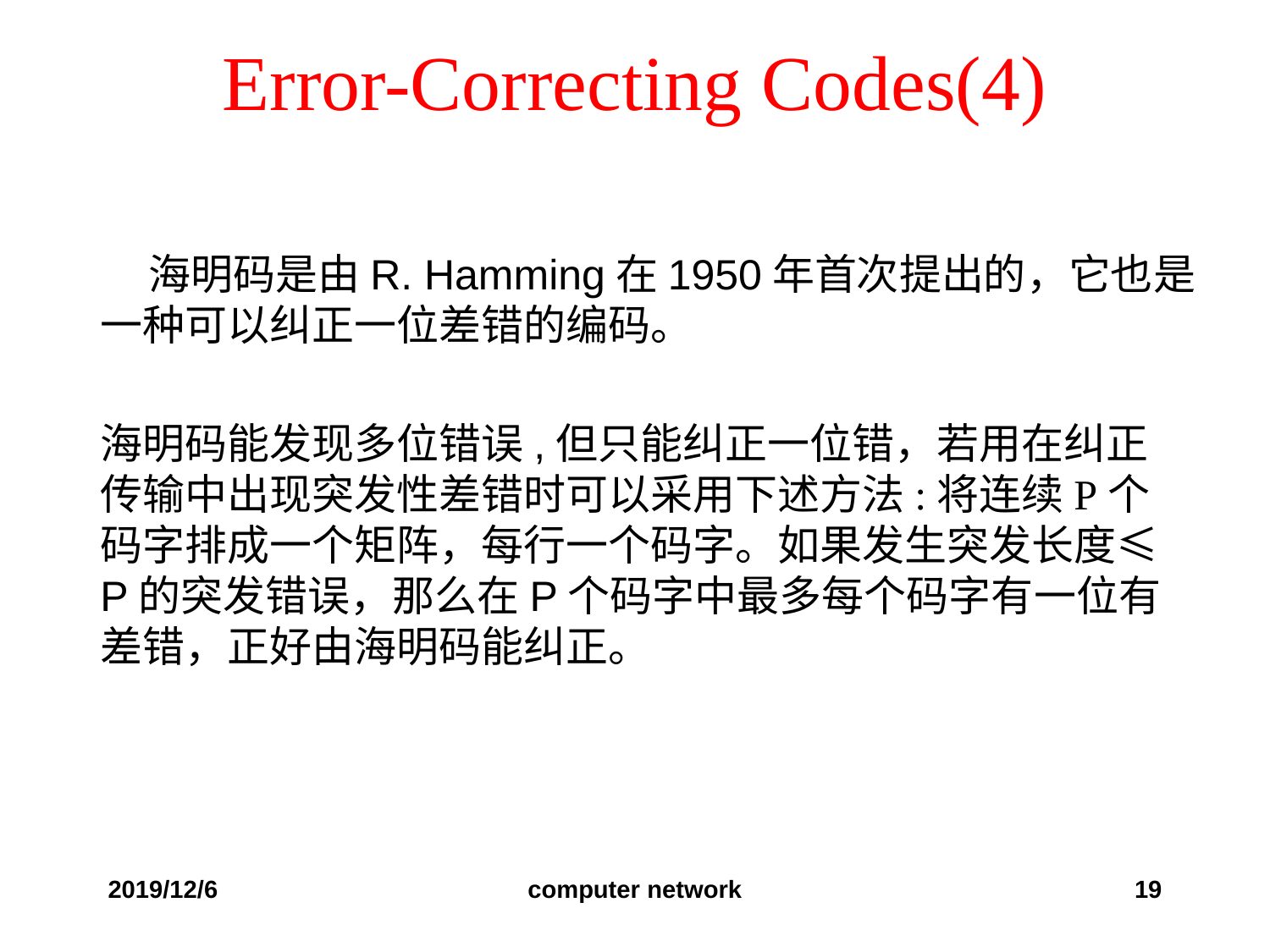

# Error-Correcting Codes(4)

    海明码是由R. Hamming在1950年首次提出的，它也是一种可以纠正一位差错的编码。
海明码能发现多位错误,但只能纠正一位错，若用在纠正传输中出现突发性差错时可以采用下述方法:将连续P个码字排成一个矩阵，每行一个码字。如果发生突发长度≤P的突发错误，那么在P个码字中最多每个码字有一位有差错，正好由海明码能纠正。
2019/12/6
computer network
19